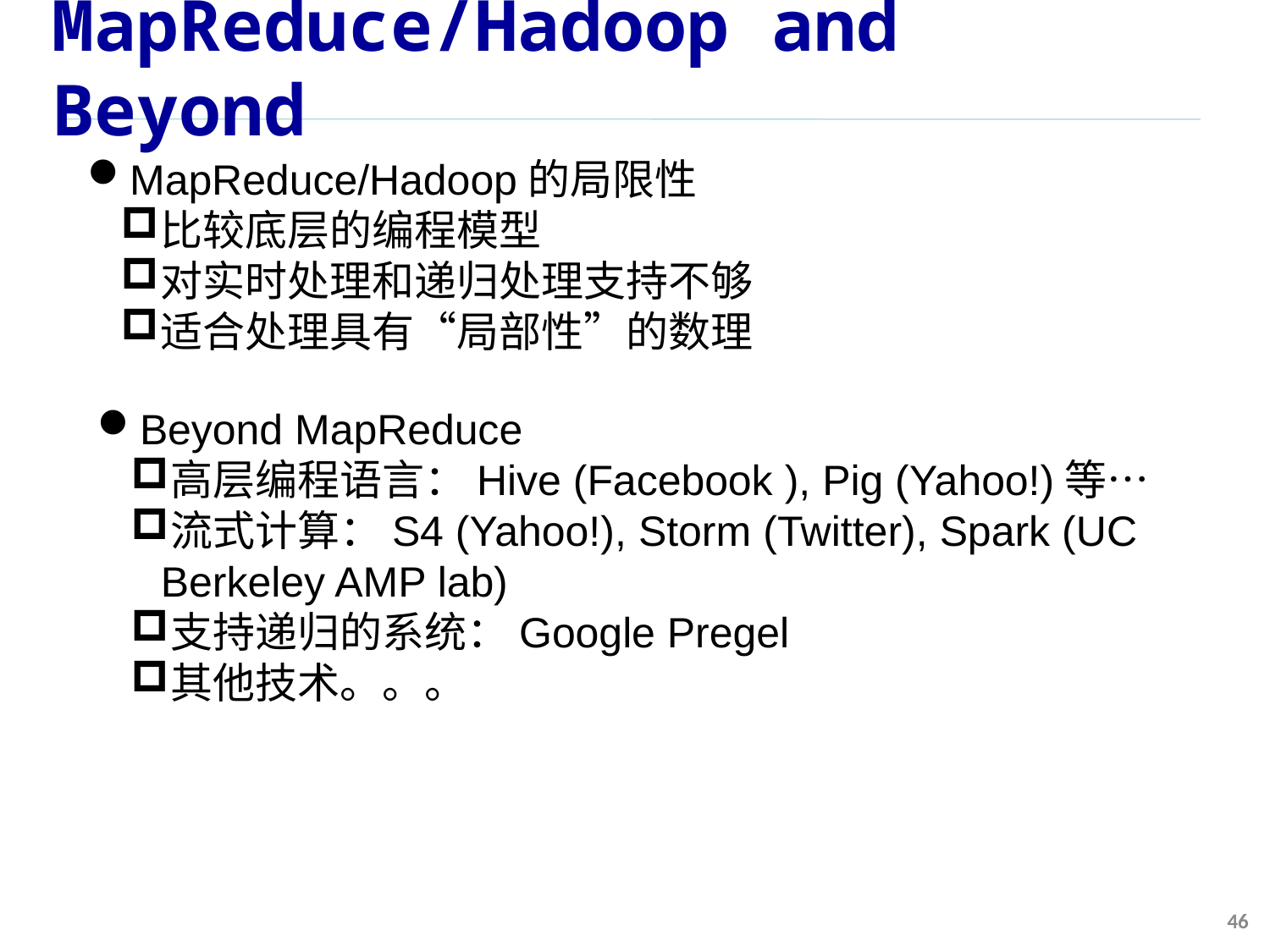

# MapReduce/Hadoop and Beyond
MapReduce/Hadoop的局限性
比较底层的编程模型
对实时处理和递归处理支持不够
适合处理具有“局部性”的数理
Beyond MapReduce
高层编程语言：Hive (Facebook ), Pig (Yahoo!)等…
流式计算：S4 (Yahoo!), Storm (Twitter), Spark (UC Berkeley AMP lab)
支持递归的系统：Google Pregel
其他技术。。。
46